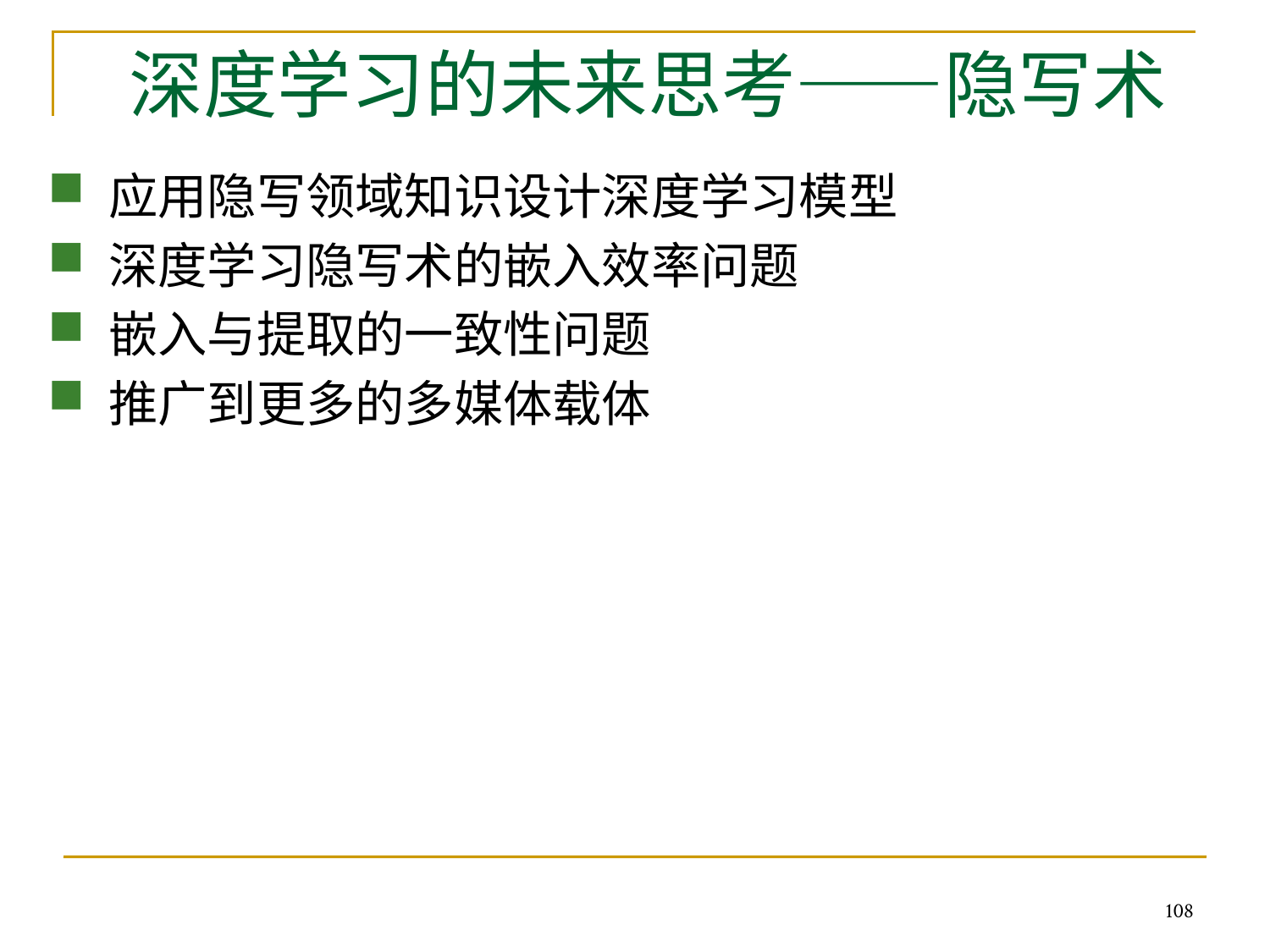

# 深度学习的未来思考——隐写术
应用隐写领域知识设计深度学习模型
深度学习隐写术的嵌入效率问题
嵌入与提取的一致性问题
推广到更多的多媒体载体

108